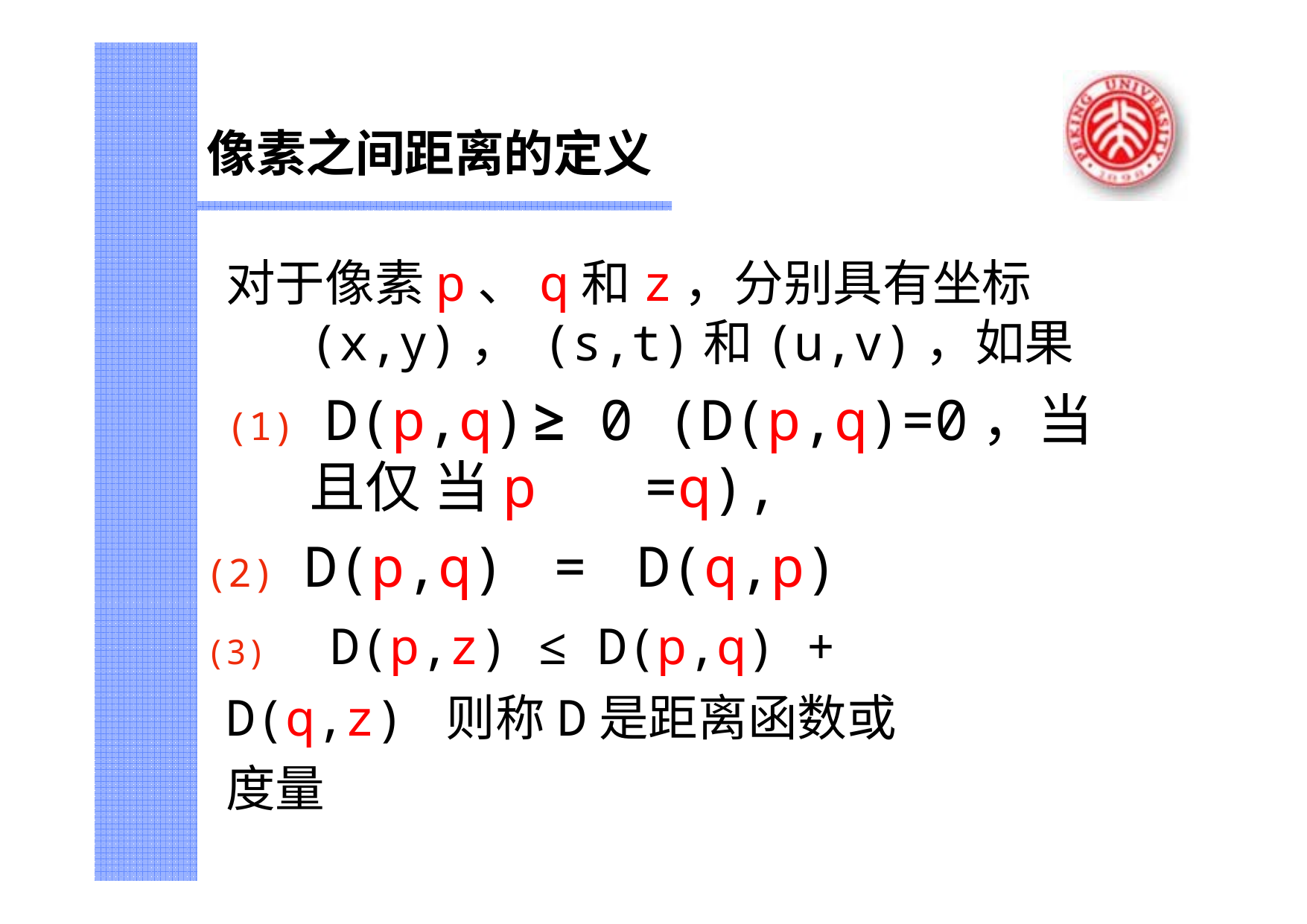

像素之间距离的定义

对于像素p、q和z，分别具有坐标(x,y)， (s,t)和(u,v)，如果
(1) D(p,q)	≥ 0 (D(p,q)=0，当且仅 当p	=q),
(2) D(p,q)	=	D(q,p)
(3)	D(p,z) ≤ D(p,q) + D(q,z) 则称D是距离函数或度量